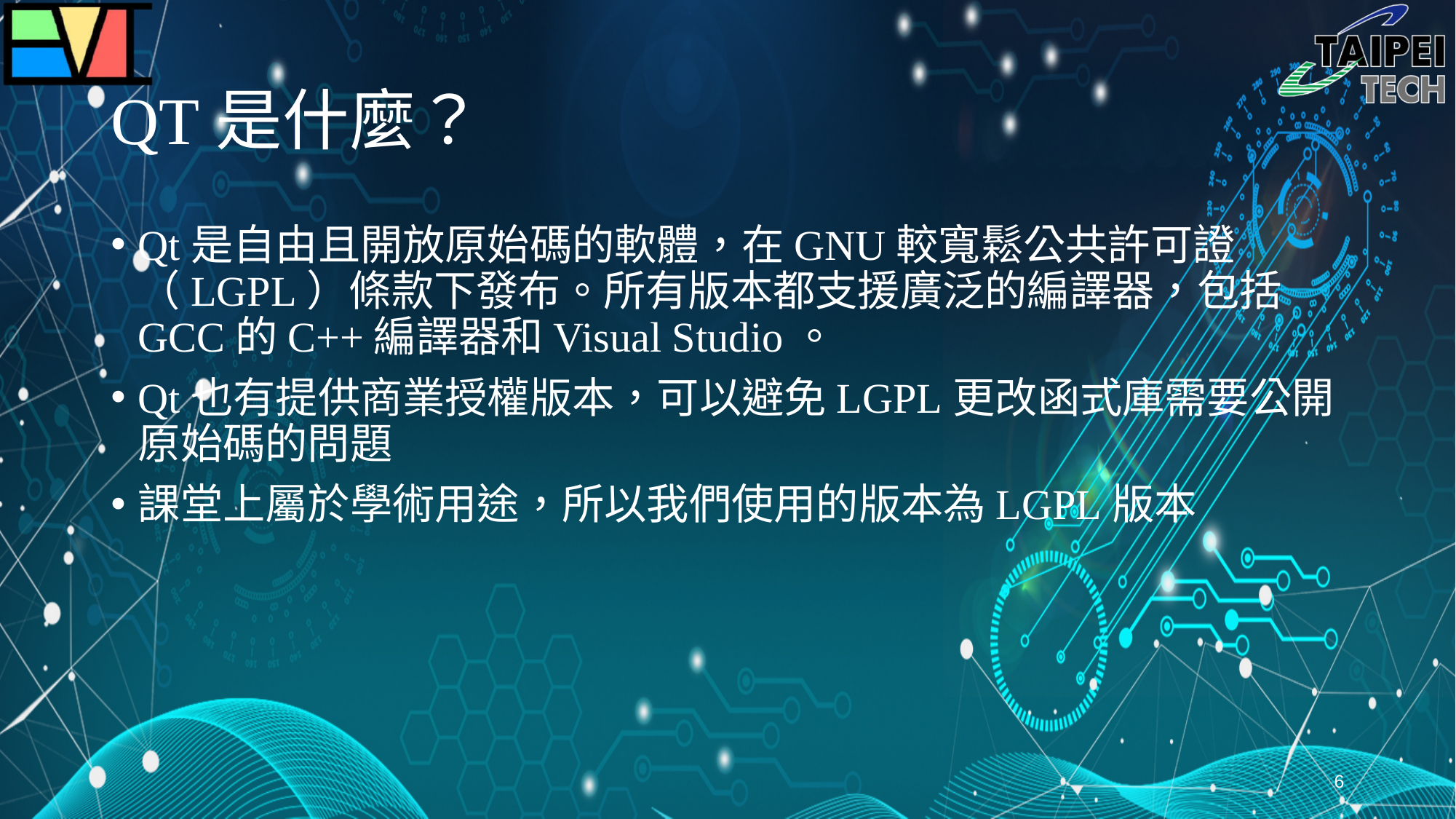

# QT是什麼？
Qt是自由且開放原始碼的軟體，在GNU較寬鬆公共許可證（LGPL）條款下發布。所有版本都支援廣泛的編譯器，包括GCC的C++編譯器和Visual Studio。
Qt也有提供商業授權版本，可以避免LGPL更改函式庫需要公開原始碼的問題
課堂上屬於學術用途，所以我們使用的版本為LGPL版本

6